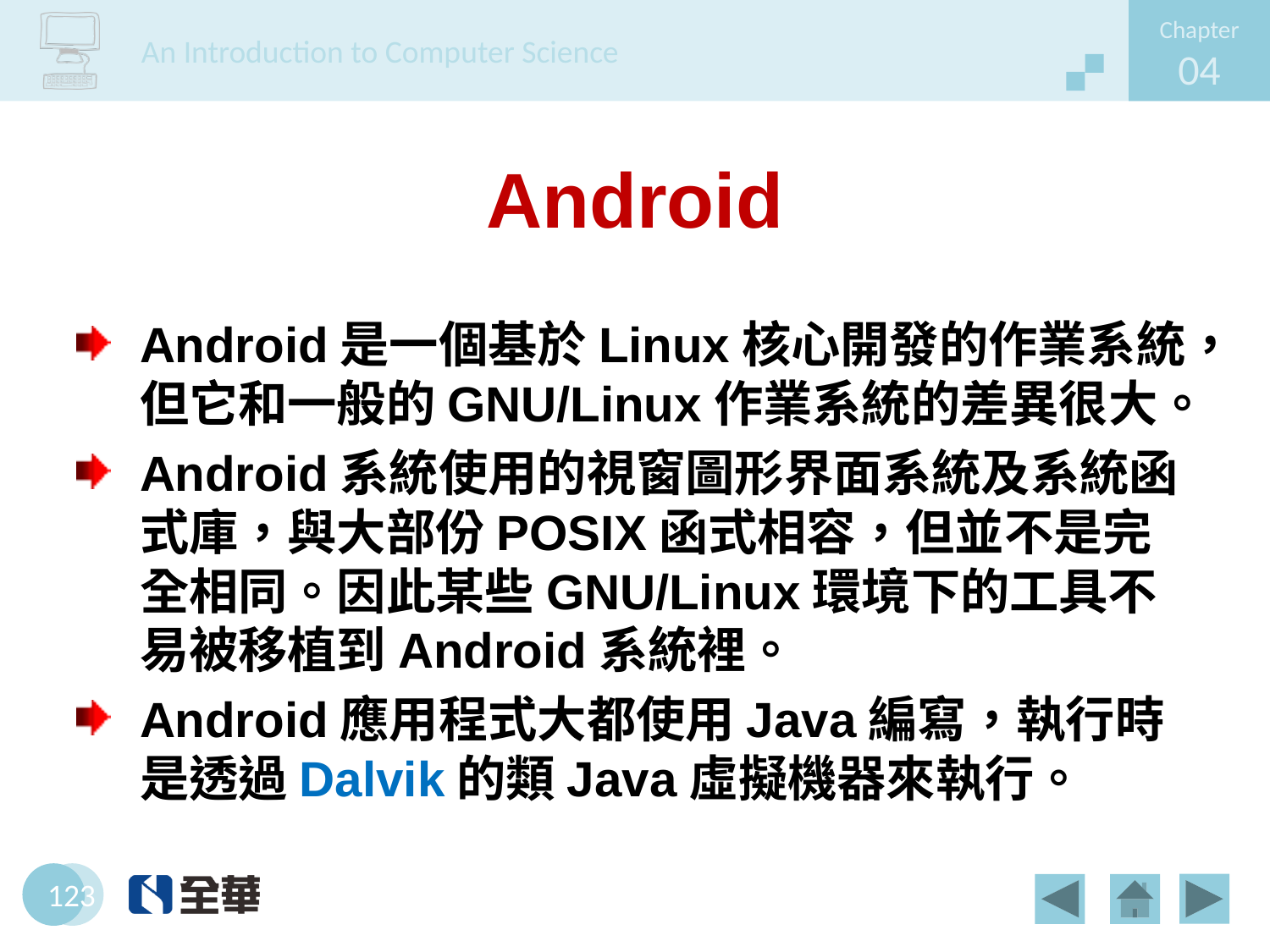

# Android
Android是一個基於Linux核心開發的作業系統，但它和一般的GNU/Linux作業系統的差異很大。
Android系統使用的視窗圖形界面系統及系統函式庫，與大部份POSIX函式相容，但並不是完全相同。因此某些GNU/Linux環境下的工具不易被移植到Android系統裡。
Android應用程式大都使用Java編寫，執行時是透過Dalvik的類Java虛擬機器來執行。